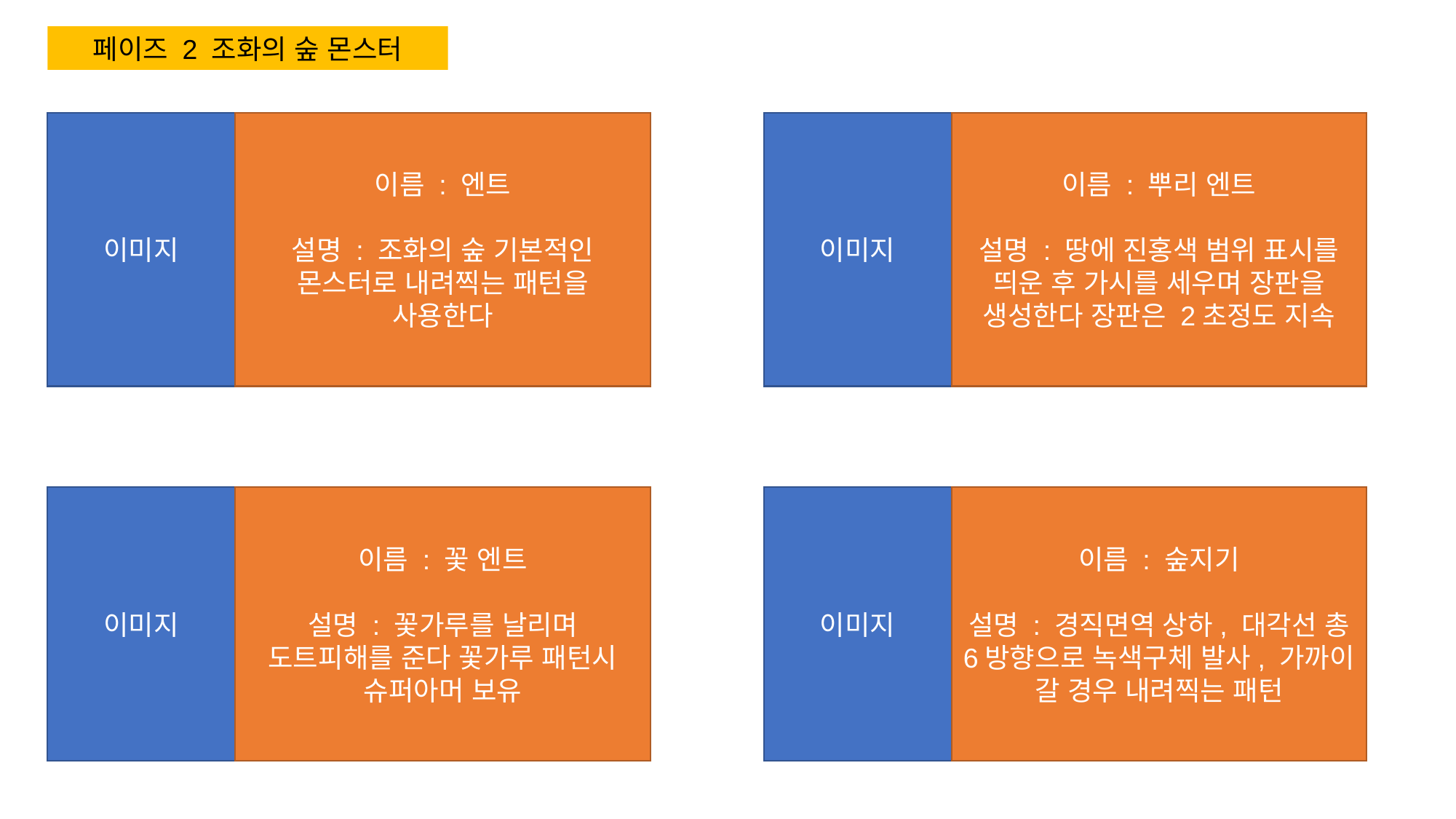

페이즈 2 조화의 숲 몬스터
이미지
이름 : 뿌리 엔트

설명 : 땅에 진홍색 범위 표시를 띄운 후 가시를 세우며 장판을 생성한다 장판은 2초정도 지속
이미지
이름 : 엔트

설명 : 조화의 숲 기본적인 몬스터로 내려찍는 패턴을 사용한다
이미지
이름 : 숲지기

설명 : 경직면역 상하, 대각선 총 6방향으로 녹색구체 발사, 가까이 갈 경우 내려찍는 패턴
이미지
이름 : 꽃 엔트

설명 : 꽃가루를 날리며 도트피해를 준다 꽃가루 패턴시 슈퍼아머 보유